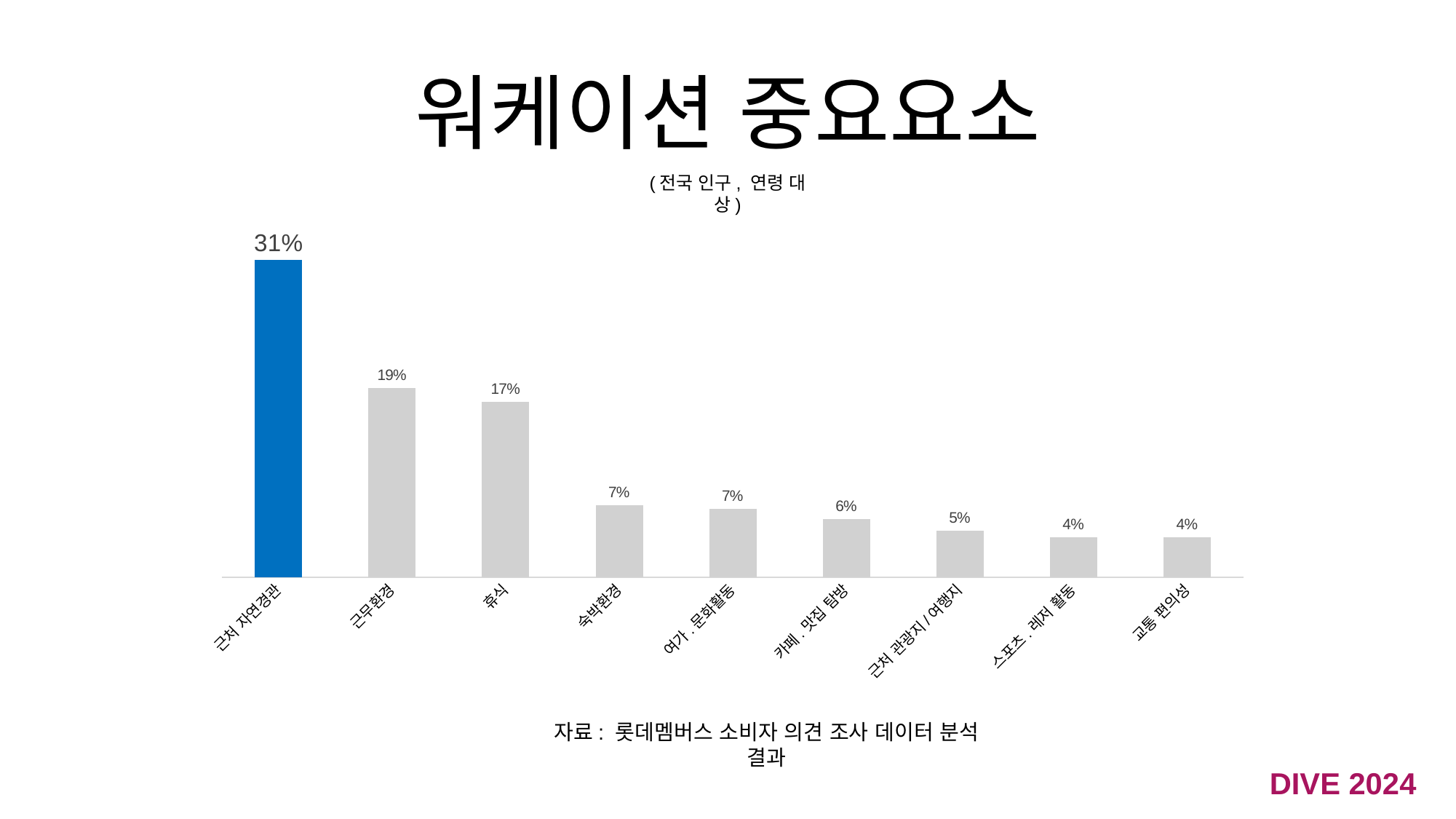

워케이션 중요요소
(전국 인구, 연령 대상)

### Chart

| Category |  |
|---|---|
| 근처 자연경관 | 0.31477 |
| 근무환경 | 0.187651 |
| 휴식 | 0.174334 |
| 숙박환경 | 0.071429 |
| 여가.문화활동 | 0.067797 |
| 카페.맛집 탐방 | 0.058111 |
| 근처 관광지/여행지 | 0.046005 |
| 스포츠.레저 활동 | 0.039952 |
| 교통 편의성 | 0.039952 |
자료: 롯데멤버스 소비자 의견 조사 데이터 분석 결과